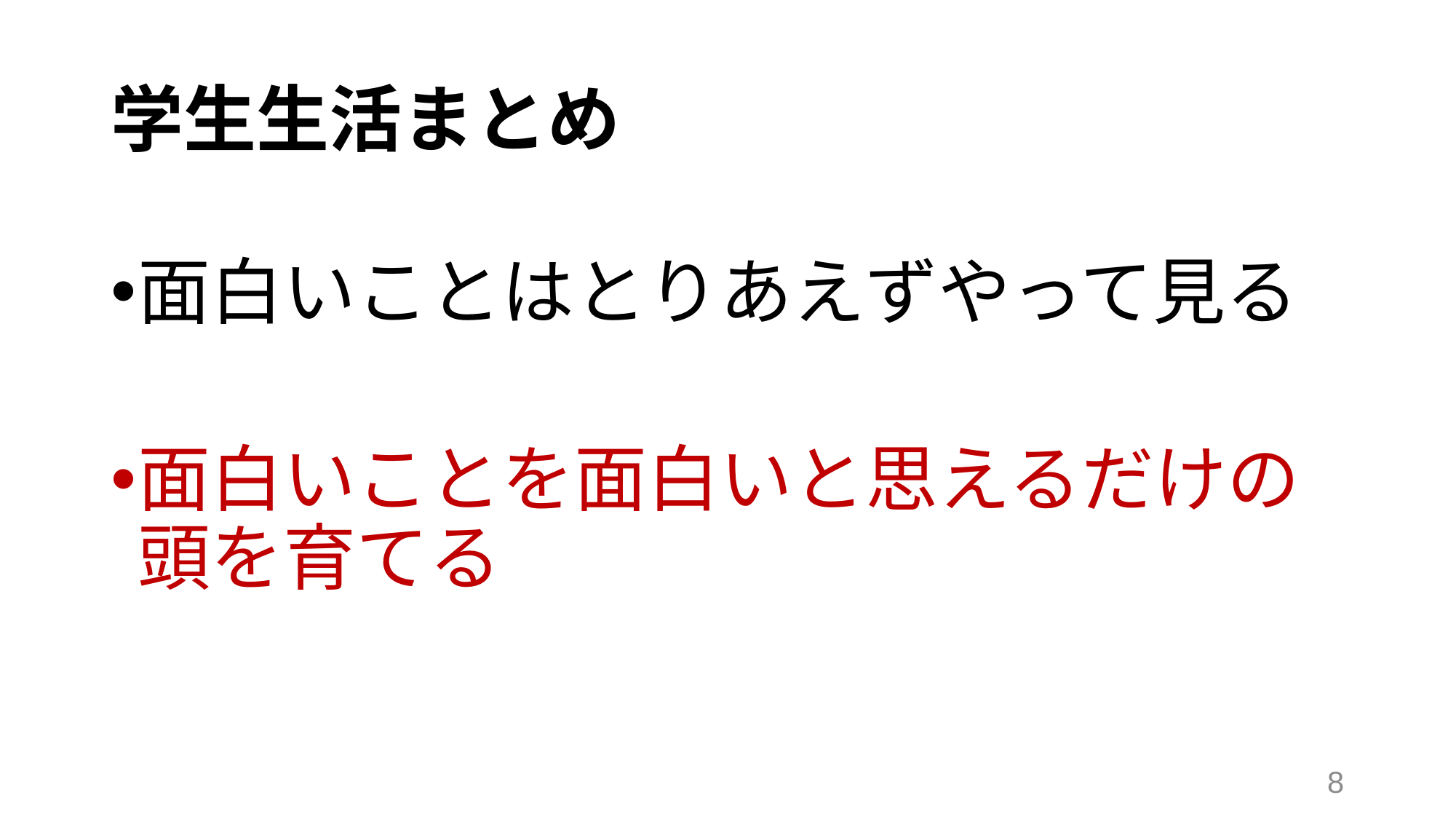

# 学生生活まとめ
面白いことはとりあえずやって見る

面白いことを面白いと思えるだけの頭を育てる
8